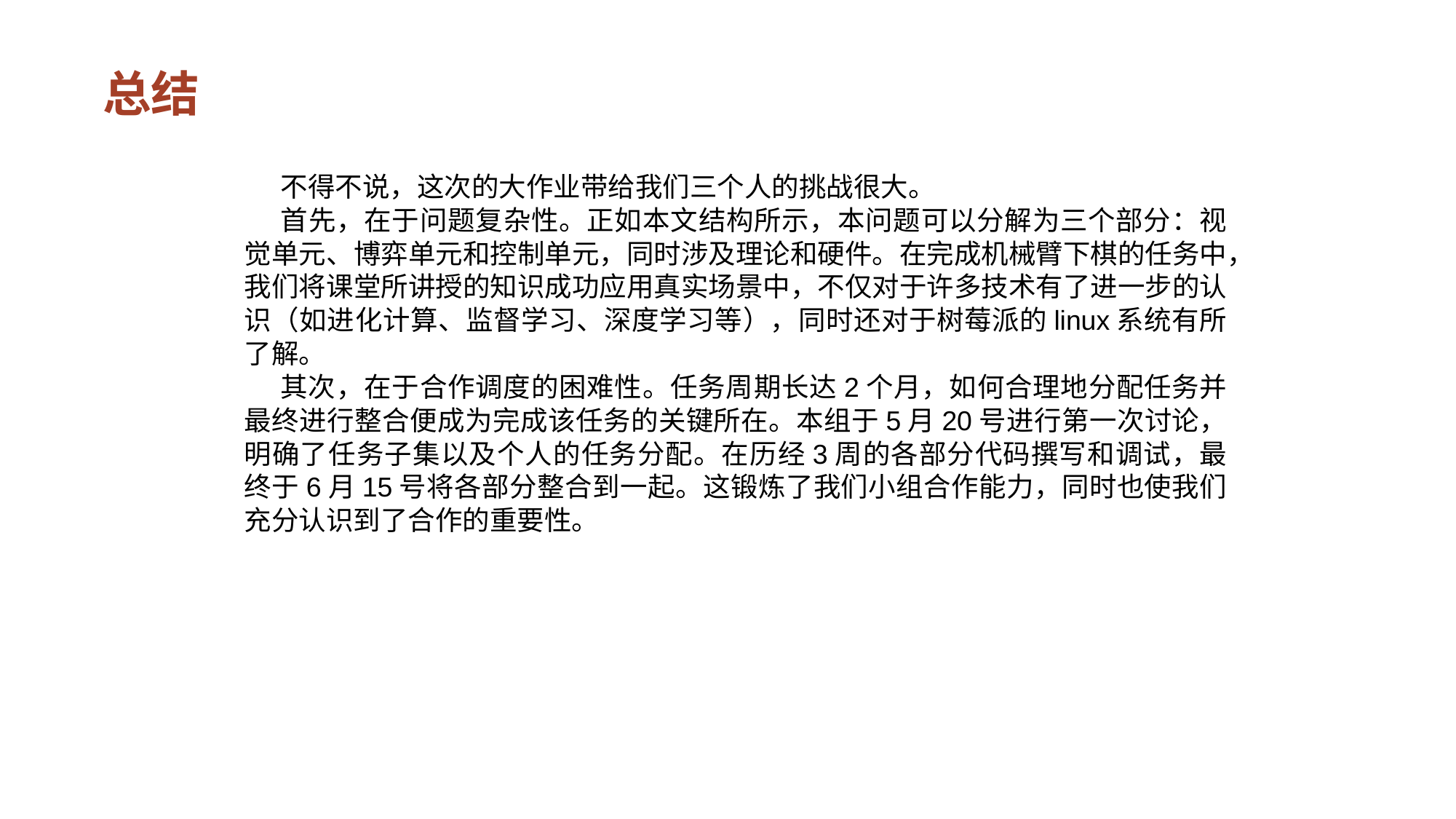

总结
不得不说，这次的大作业带给我们三个人的挑战很大。
首先，在于问题复杂性。正如本文结构所示，本问题可以分解为三个部分：视觉单元、博弈单元和控制单元，同时涉及理论和硬件。在完成机械臂下棋的任务中，我们将课堂所讲授的知识成功应用真实场景中，不仅对于许多技术有了进一步的认识（如进化计算、监督学习、深度学习等），同时还对于树莓派的linux系统有所了解。
其次，在于合作调度的困难性。任务周期长达2个月，如何合理地分配任务并最终进行整合便成为完成该任务的关键所在。本组于5月20号进行第一次讨论，明确了任务子集以及个人的任务分配。在历经3周的各部分代码撰写和调试，最终于6月15号将各部分整合到一起。这锻炼了我们小组合作能力，同时也使我们充分认识到了合作的重要性。